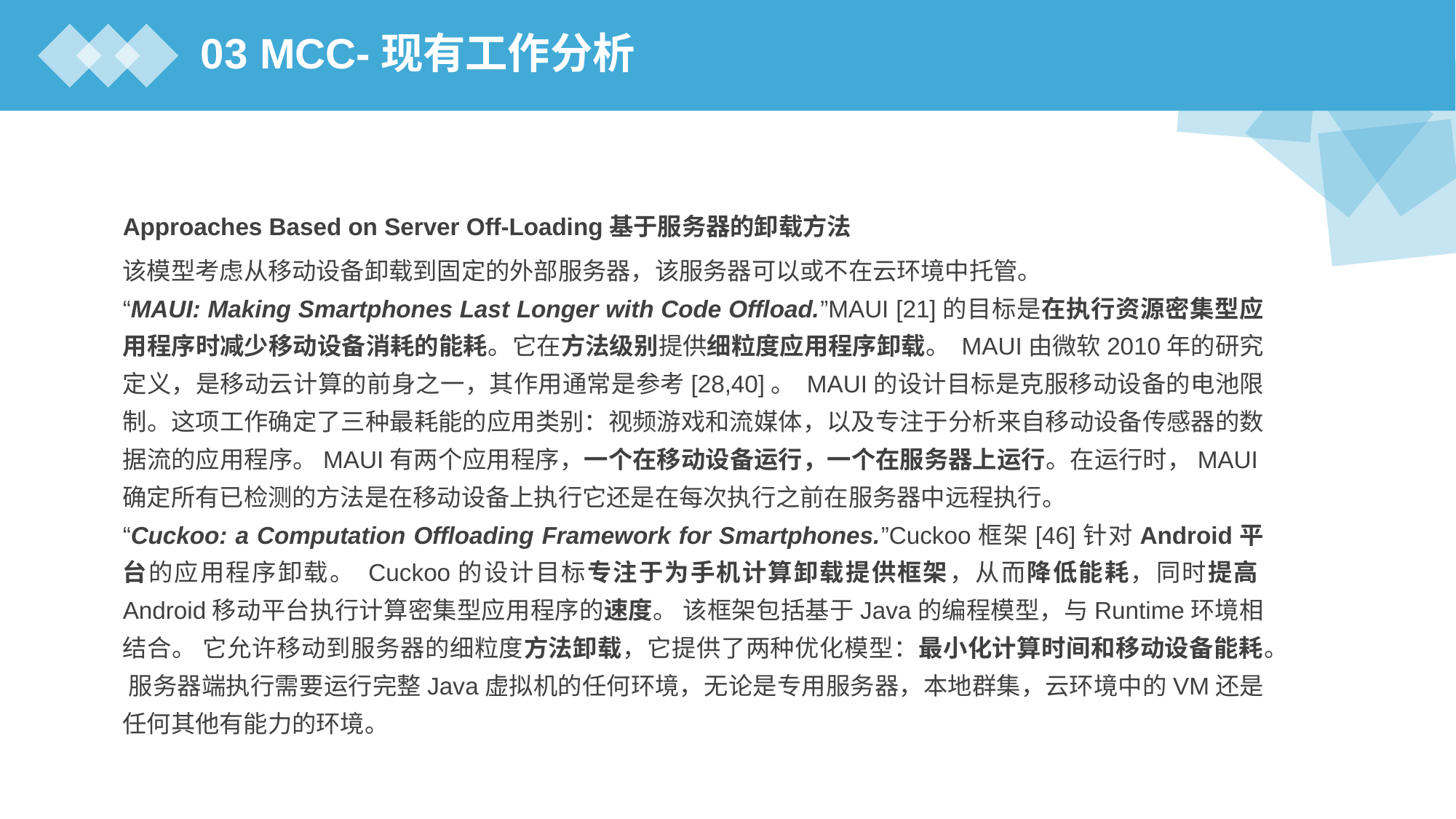

03 MCC-现有工作分析
Approaches Based on Server Off-Loading基于服务器的卸载方法
该模型考虑从移动设备卸载到固定的外部服务器，该服务器可以或不在云环境中托管。
“MAUI: Making Smartphones Last Longer with Code Offload.”MAUI [21]的目标是在执行资源密集型应用程序时减少移动设备消耗的能耗。它在方法级别提供细粒度应用程序卸载。 MAUI由微软2010年的研究定义，是移动云计算的前身之一，其作用通常是参考[28,40]。 MAUI的设计目标是克服移动设备的电池限制。这项工作确定了三种最耗能的应用类别：视频游戏和流媒体，以及专注于分析来自移动设备传感器的数据流的应用程序。MAUI有两个应用程序，一个在移动设备运行，一个在服务器上运行。在运行时，MAUI确定所有已检测的方法是在移动设备上执行它还是在每次执行之前在服务器中远程执行。
“Cuckoo: a Computation Offloading Framework for Smartphones.”Cuckoo框架[46]针对Android平台的应用程序卸载。 Cuckoo的设计目标专注于为手机计算卸载提供框架，从而降低能耗，同时提高Android移动平台执行计算密集型应用程序的速度。 该框架包括基于Java的编程模型，与Runtime环境相结合。 它允许移动到服务器的细粒度方法卸载，它提供了两种优化模型：最小化计算时间和移动设备能耗。 服务器端执行需要运行完整Java虚拟机的任何环境，无论是专用服务器，本地群集，云环境中的VM还是任何其他有能力的环境。